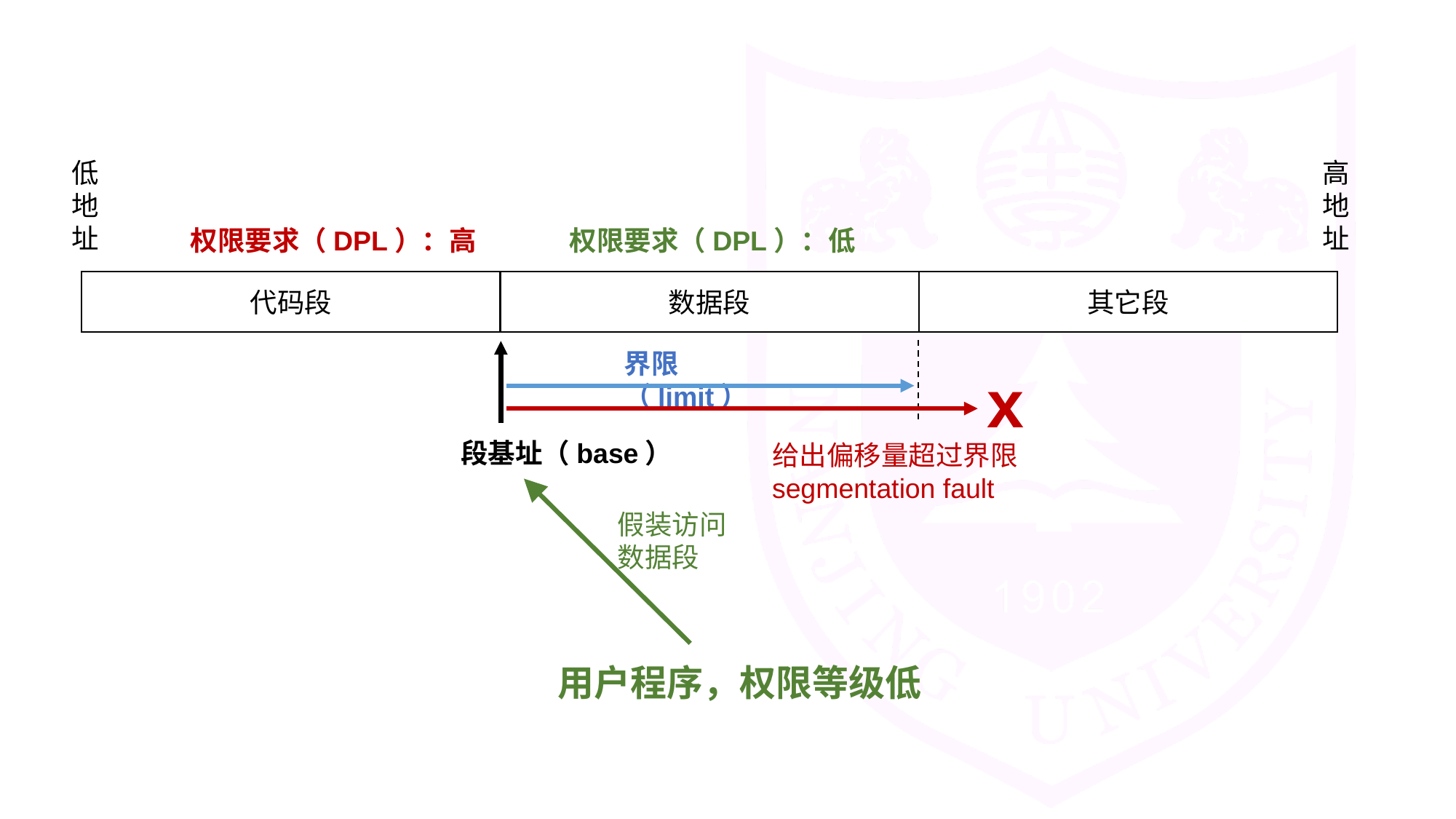

低地址
高地址
权限要求（DPL）：高
权限要求（DPL）：低
代码段
数据段
其它段
界限（limit）
x
段基址（base）
给出偏移量超过界限
segmentation fault
假装访问数据段
用户程序，权限等级低